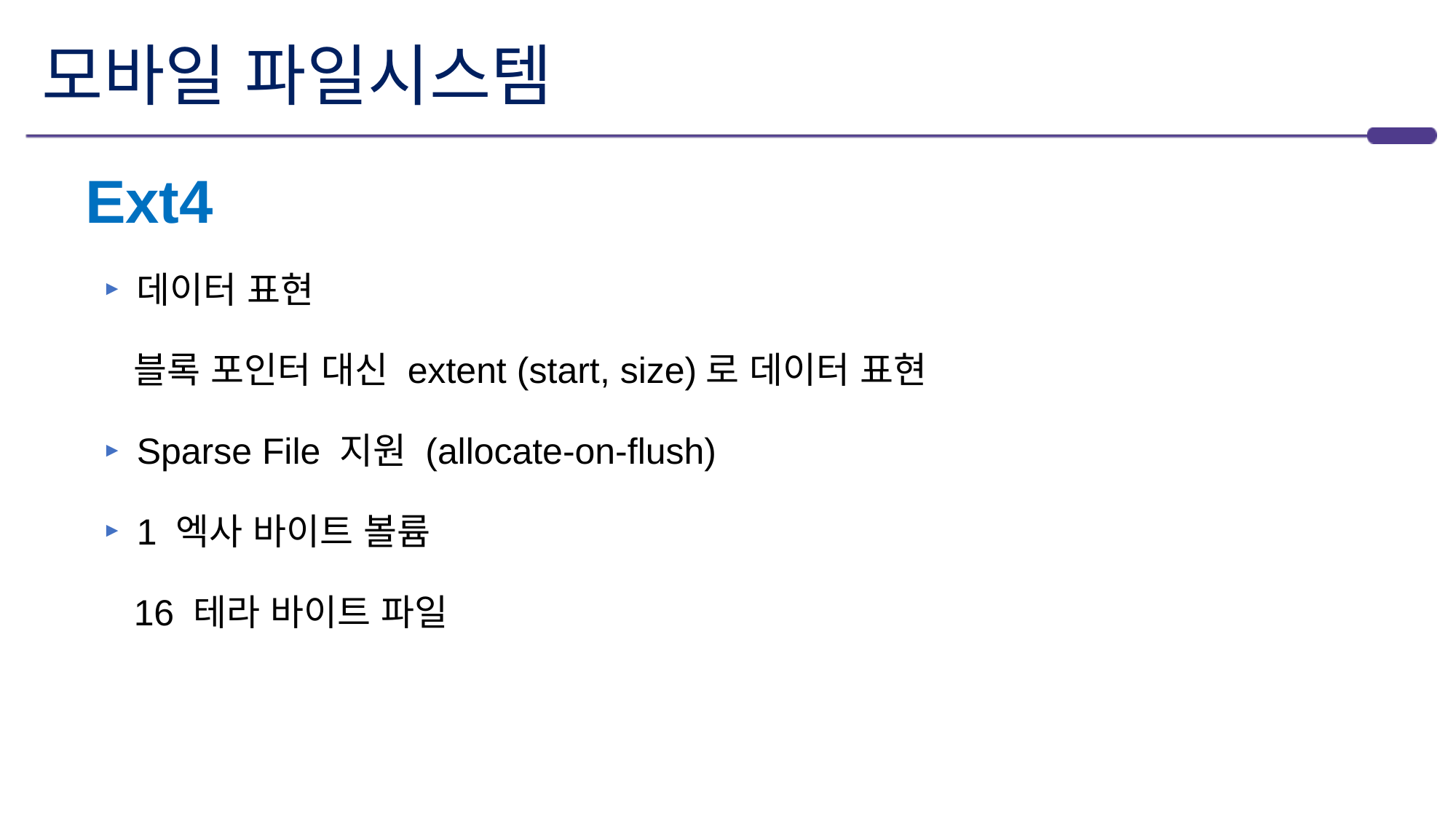

# 모바일 파일시스템
Ext4
데이터 표현
블록 포인터 대신 extent (start, size)로 데이터 표현
Sparse File 지원 (allocate-on-flush)
1 엑사 바이트 볼륨
16 테라 바이트 파일